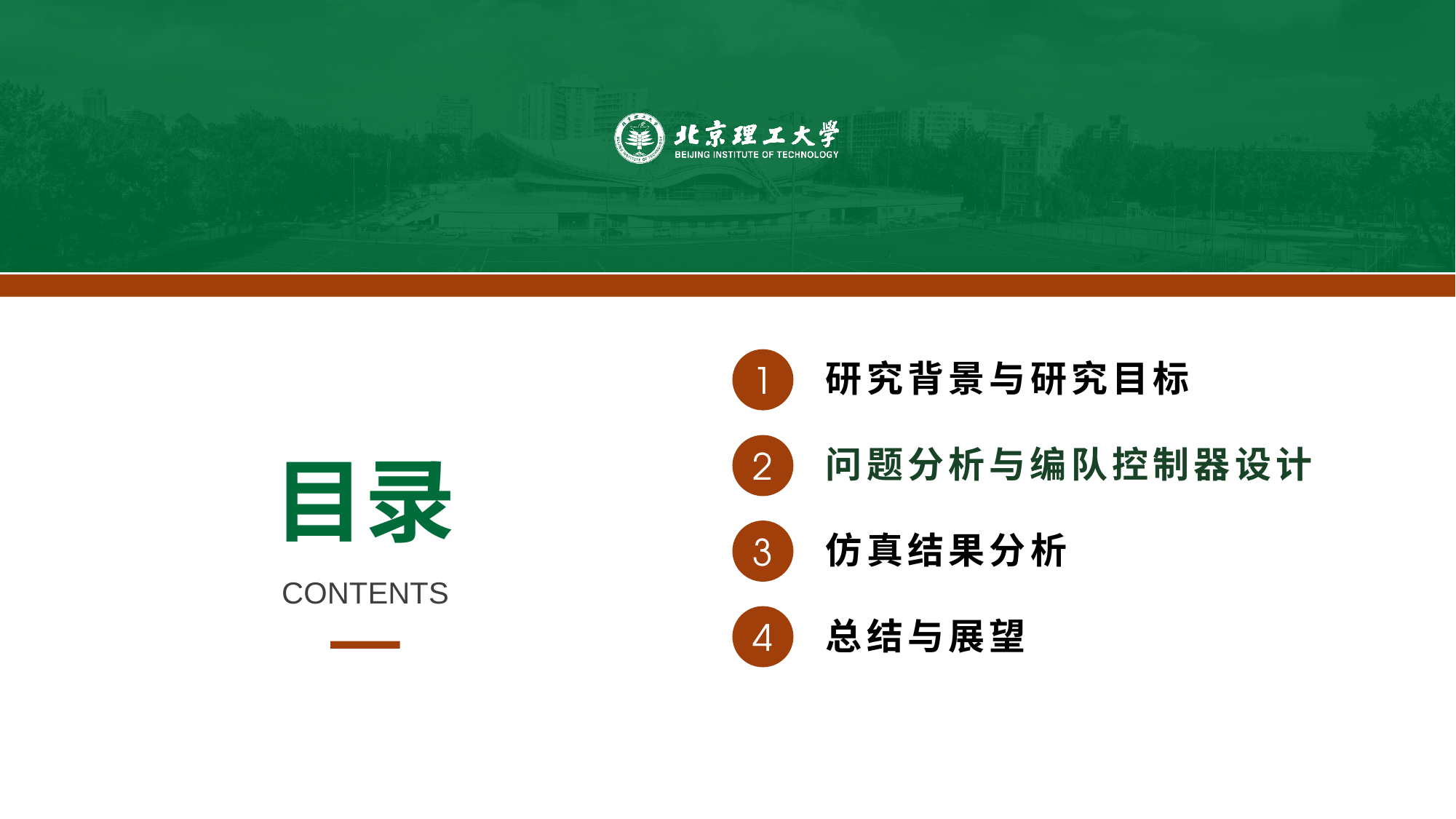

1
研究背景与研究目标
2
问题分析与编队控制器设计
目录
3
仿真结果分析
CONTENTS
4
总结与展望